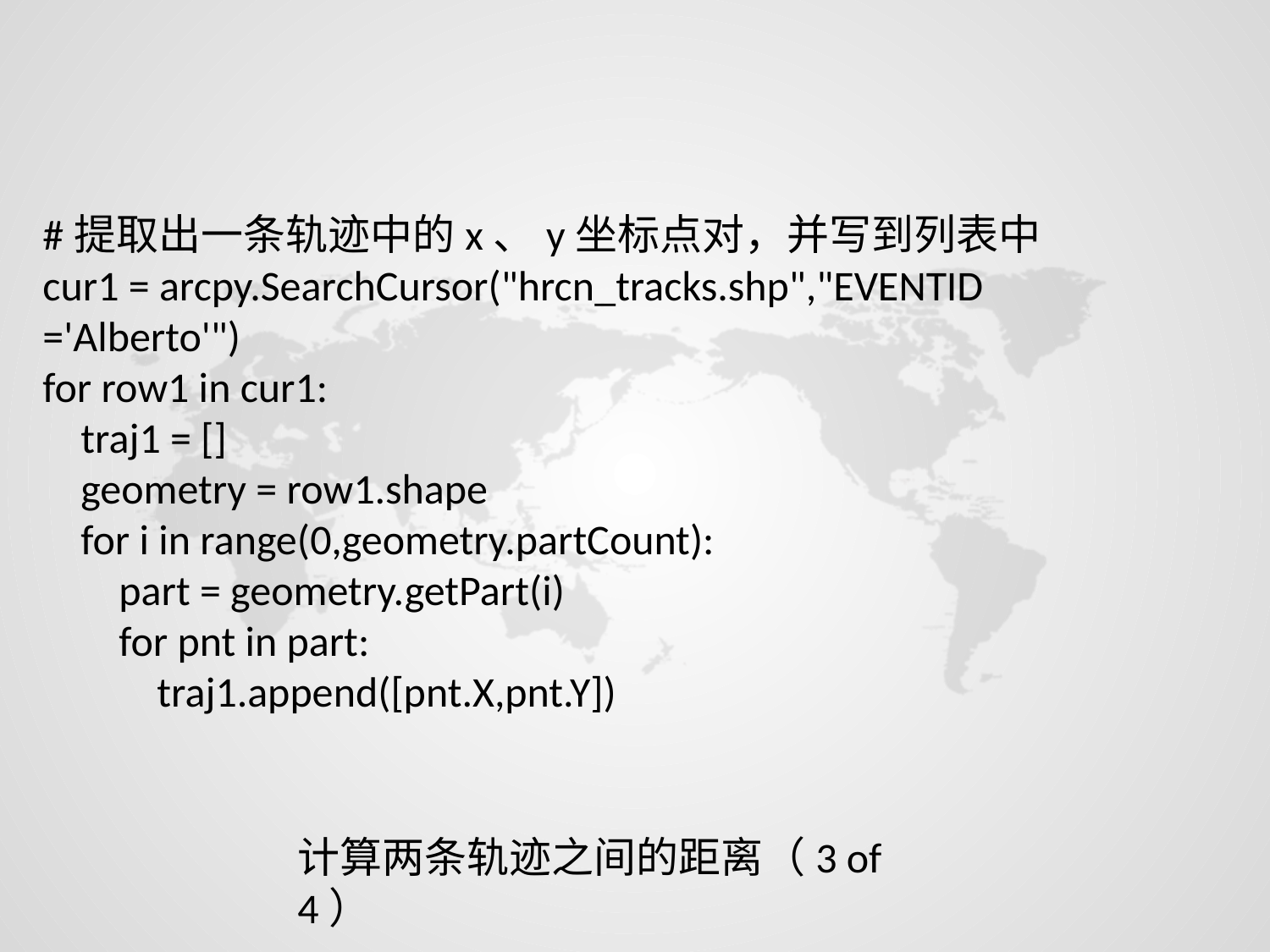

#提取出一条轨迹中的x、y坐标点对，并写到列表中
cur1 = arcpy.SearchCursor("hrcn_tracks.shp","EVENTID ='Alberto'")
for row1 in cur1:
    traj1 = []
    geometry = row1.shape
    for i in range(0,geometry.partCount):
        part = geometry.getPart(i)
        for pnt in part:
            traj1.append([pnt.X,pnt.Y])
计算两条轨迹之间的距离（3 of 4）